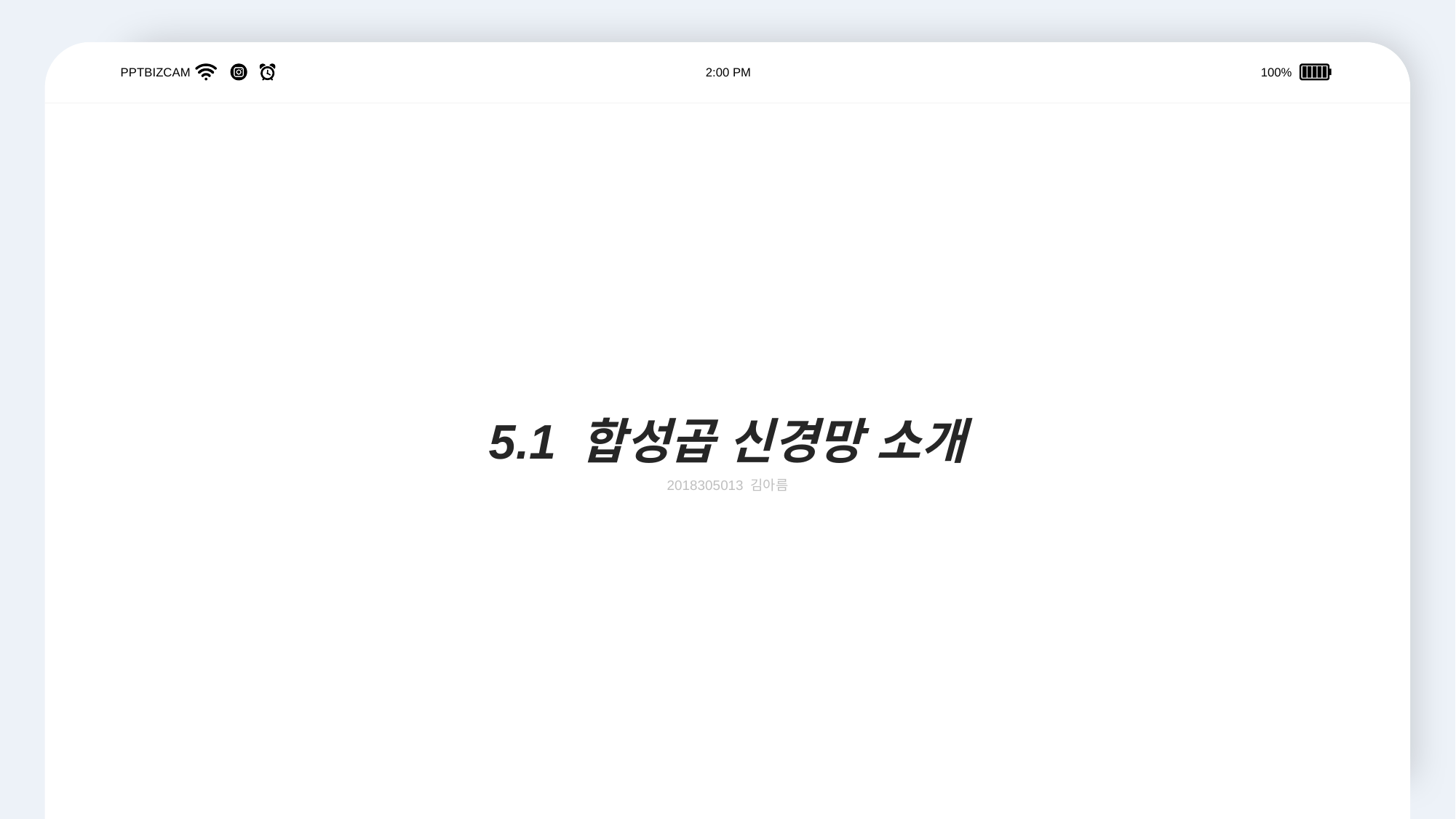

5.1 합성곱 신경망 소개
2018305013 김아름

PPTBIZCAM
2:00 PM
100%